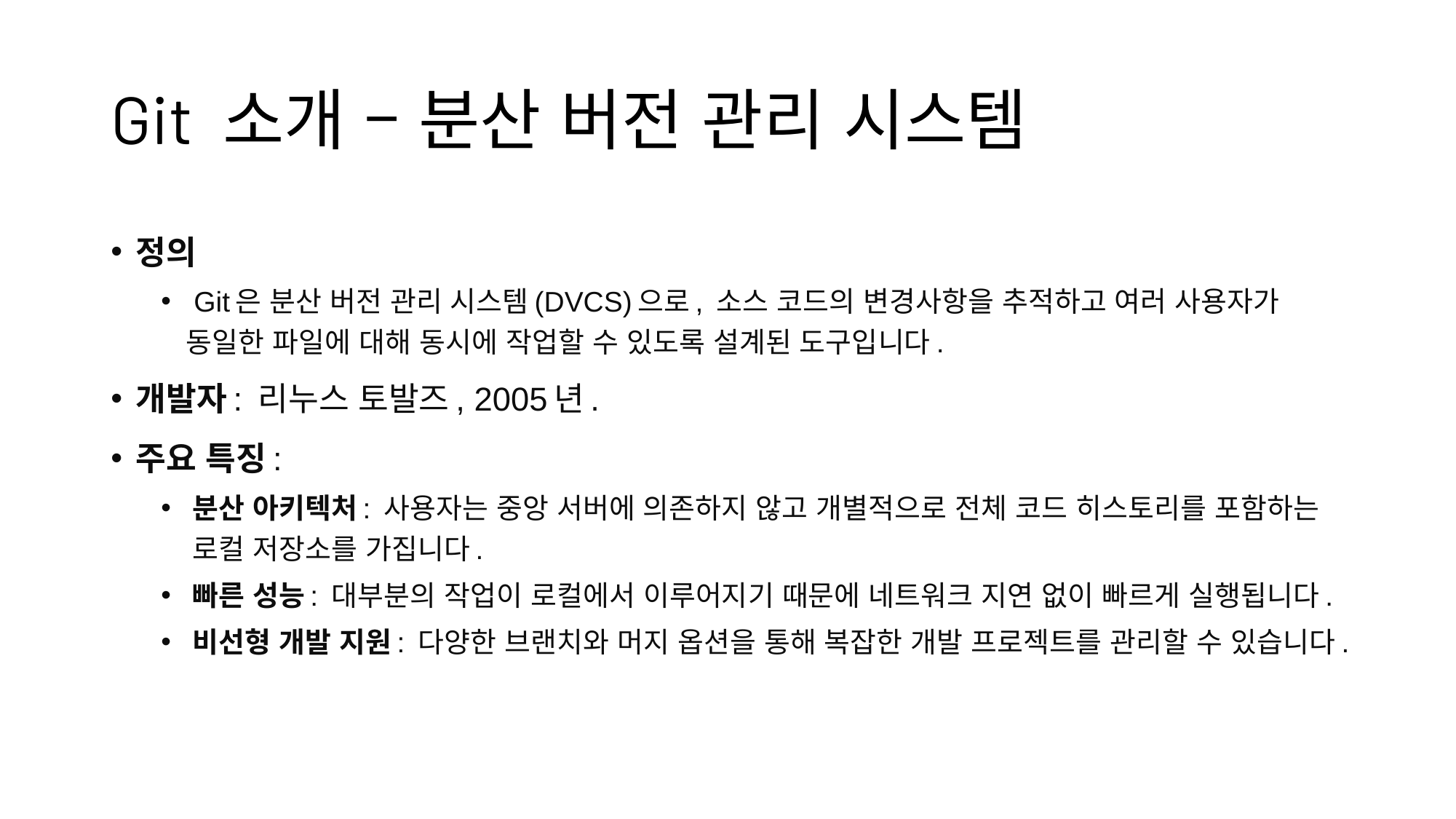

# Git 소개 – 분산 버전 관리 시스템
정의
 Git은 분산 버전 관리 시스템(DVCS)으로, 소스 코드의 변경사항을 추적하고 여러 사용자가 동일한 파일에 대해 동시에 작업할 수 있도록 설계된 도구입니다.
개발자: 리누스 토발즈, 2005년.
주요 특징:
분산 아키텍처: 사용자는 중앙 서버에 의존하지 않고 개별적으로 전체 코드 히스토리를 포함하는 로컬 저장소를 가집니다.
빠른 성능: 대부분의 작업이 로컬에서 이루어지기 때문에 네트워크 지연 없이 빠르게 실행됩니다.
비선형 개발 지원: 다양한 브랜치와 머지 옵션을 통해 복잡한 개발 프로젝트를 관리할 수 있습니다.